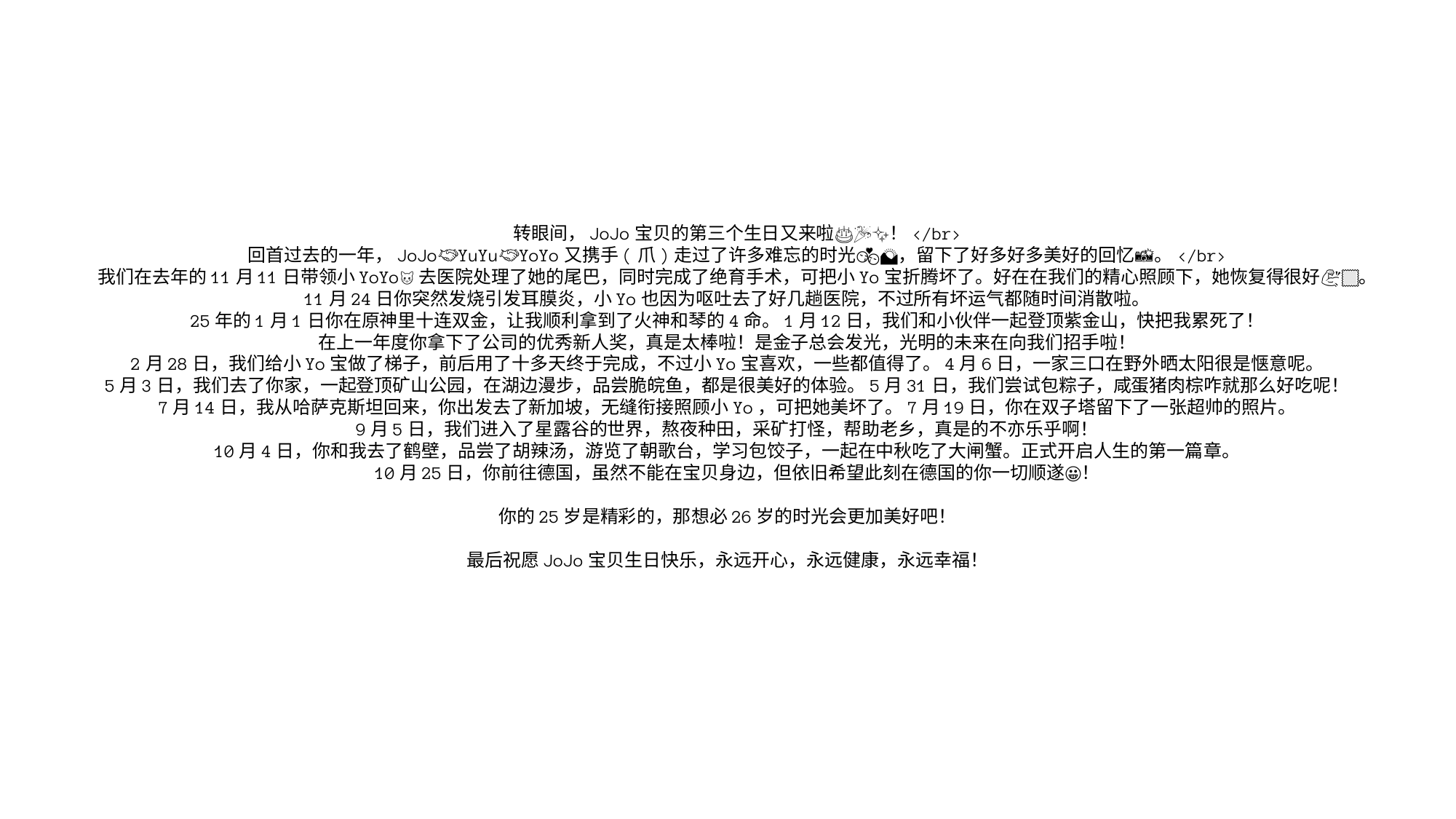

转眼间，JoJo宝贝的第三个生日又来啦🎂🎉✨！</br>
    回首过去的一年，JoJo🤝YuYu🤝YoYo又携手(爪)走过了许多难忘的时光💑🌄，留下了好多好多美好的回忆📸。</br>
    我们在去年的11月11日带领小YoYo🐱去医院处理了她的尾巴，同时完成了绝育手术，可把小Yo宝折腾坏了。好在在我们的精心照顾下，她恢复得很好💪🏻。
11月24日你突然发烧引发耳膜炎，小Yo也因为呕吐去了好几趟医院，不过所有坏运气都随时间消散啦。
25年的1月1日你在原神里十连双金，让我顺利拿到了火神和琴的4命。1月12日，我们和小伙伴一起登顶紫金山，快把我累死了！
在上一年度你拿下了公司的优秀新人奖，真是太棒啦！是金子总会发光，光明的未来在向我们招手啦！
2月28日，我们给小Yo宝做了梯子，前后用了十多天终于完成，不过小Yo宝喜欢，一些都值得了。4月6日，一家三口在野外晒太阳很是惬意呢。
5月3日，我们去了你家，一起登顶矿山公园，在湖边漫步，品尝脆皖鱼，都是很美好的体验。5月31日，我们尝试包粽子，咸蛋猪肉棕咋就那么好吃呢！
7月14日，我从哈萨克斯坦回来，你出发去了新加坡，无缝衔接照顾小Yo，可把她美坏了。7月19日，你在双子塔留下了一张超帅的照片。
9月5日，我们进入了星露谷的世界，熬夜种田，采矿打怪，帮助老乡，真是的不亦乐乎啊！
10月4日，你和我去了鹤壁，品尝了胡辣汤，游览了朝歌台，学习包饺子，一起在中秋吃了大闸蟹。正式开启人生的第一篇章。
  10月25日，你前往德国，虽然不能在宝贝身边，但依旧希望此刻在德国的你一切顺遂😀！

你的25岁是精彩的，那想必26岁的时光会更加美好吧！

最后祝愿JoJo宝贝生日快乐，永远开心，永远健康，永远幸福！